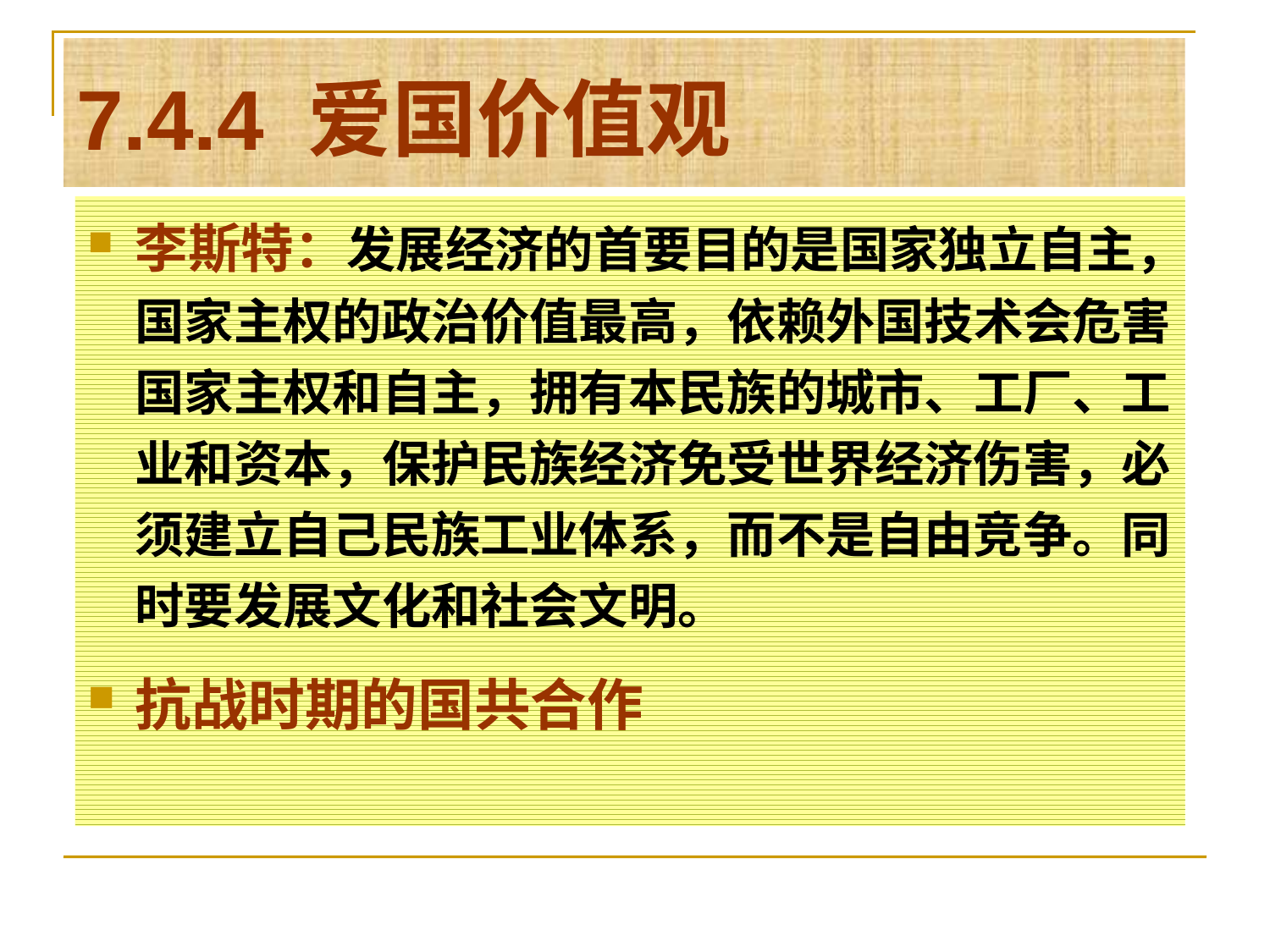

# 7.4.4 爱国价值观
李斯特：发展经济的首要目的是国家独立自主，国家主权的政治价值最高，依赖外国技术会危害国家主权和自主，拥有本民族的城市、工厂、工业和资本，保护民族经济免受世界经济伤害，必须建立自己民族工业体系，而不是自由竞争。同时要发展文化和社会文明。
抗战时期的国共合作
36